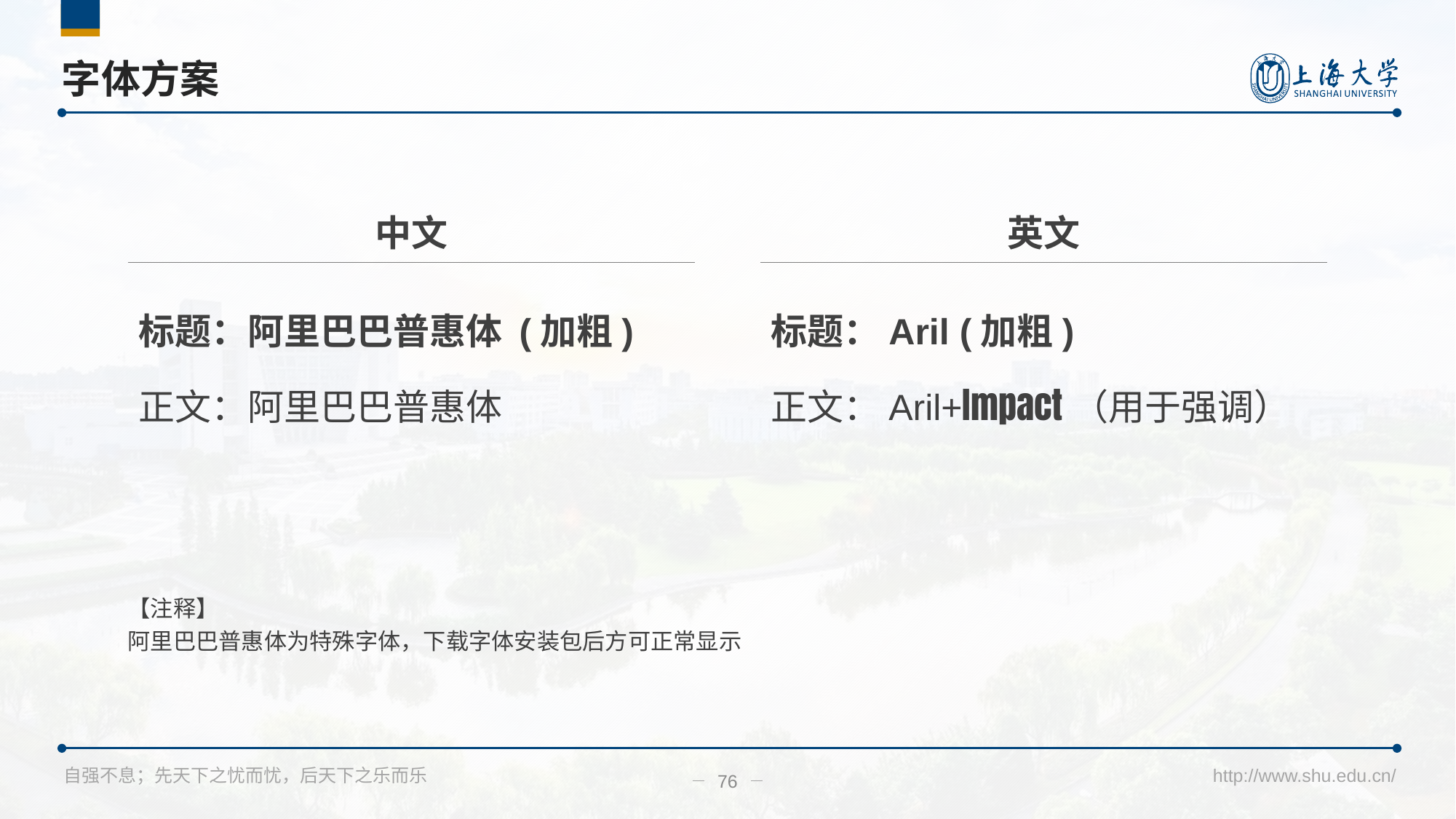

# 字体方案
中文
英文
标题：阿里巴巴普惠体 (加粗)
标题：Aril (加粗)
正文：阿里巴巴普惠体
正文：Aril+Impact（用于强调）
【注释】
阿里巴巴普惠体为特殊字体，下载字体安装包后方可正常显示
76